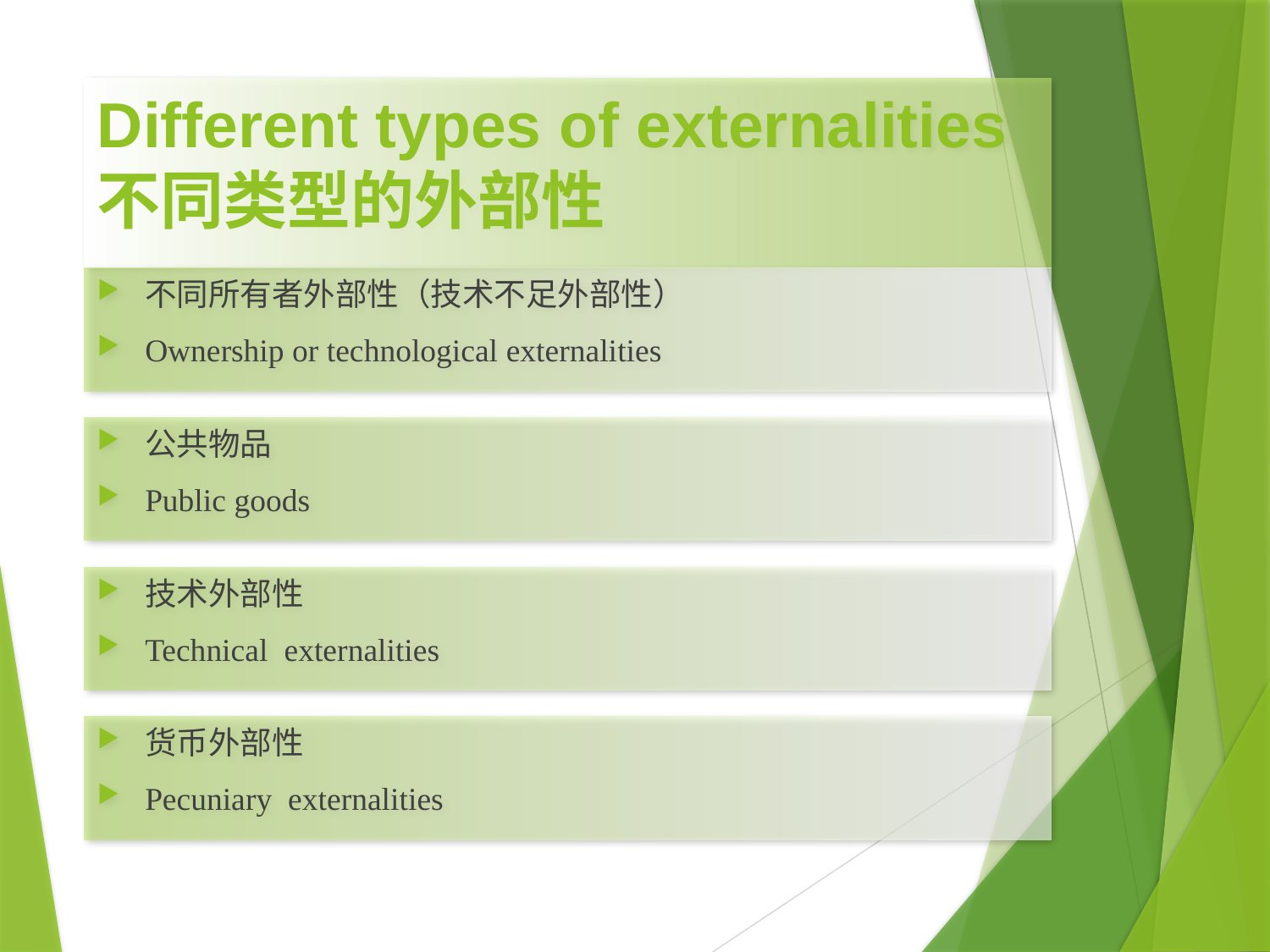

# Different types of externalities 不同类型的外部性
不同所有者外部性（技术不足外部性）
Ownership or technological externalities
公共物品
Public goods
技术外部性
Technical  externalities
货币外部性
Pecuniary  externalities